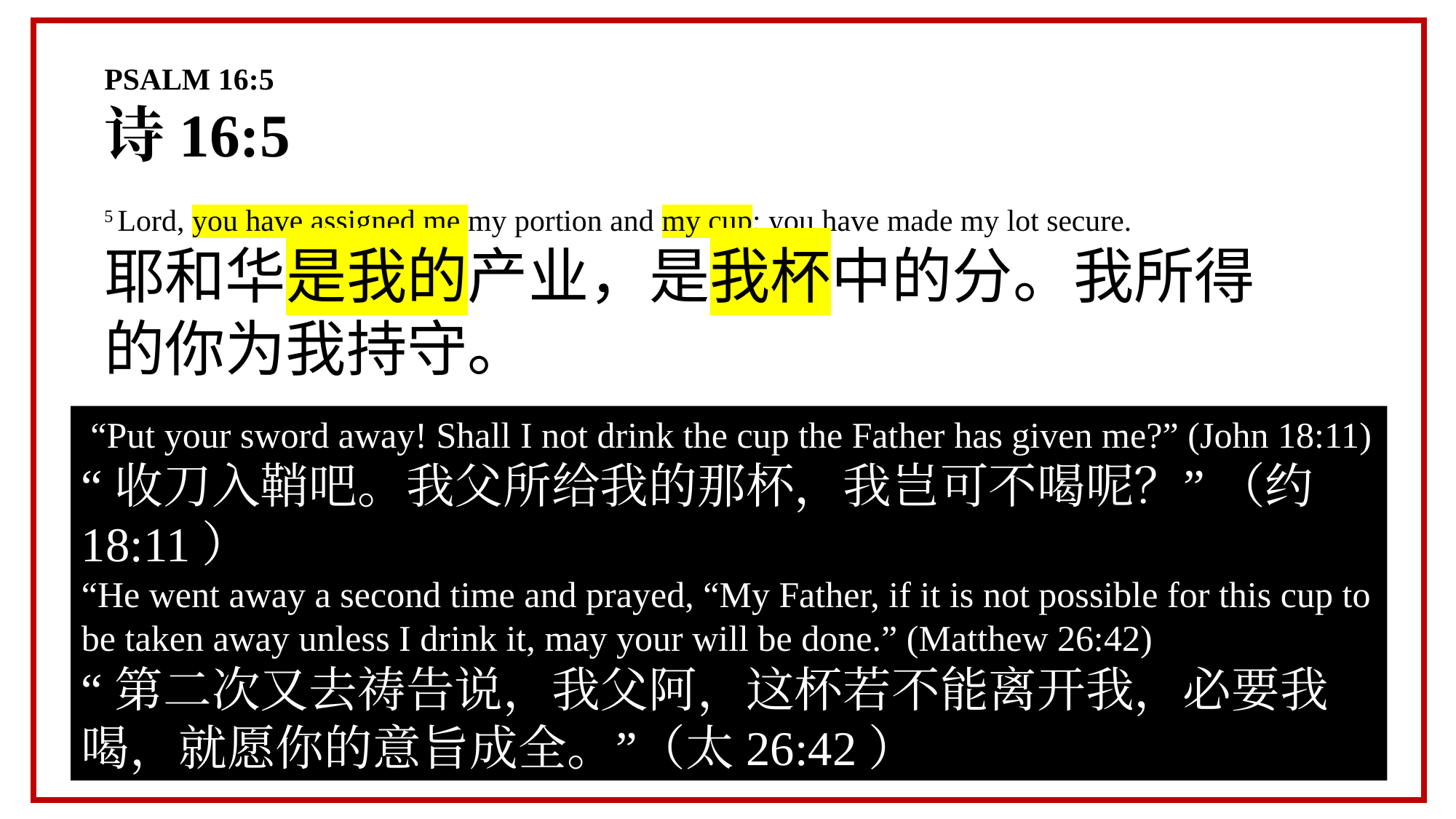

PSALM 16:5
诗16:5
5 Lord, you have assigned me my portion and my cup; you have made my lot secure.
耶和华是我的产业，是我杯中的分。我所得的你为我持守。
 “Put your sword away! Shall I not drink the cup the Father has given me?” (John 18:11)
“收刀入鞘吧。我父所给我的那杯，我岂可不喝呢？” （约18:11）
“He went away a second time and prayed, “My Father, if it is not possible for this cup to be taken away unless I drink it, may your will be done.” (Matthew 26:42)
“第二次又去祷告说，我父阿，这杯若不能离开我，必要我喝，就愿你的意旨成全。”（太26:42）